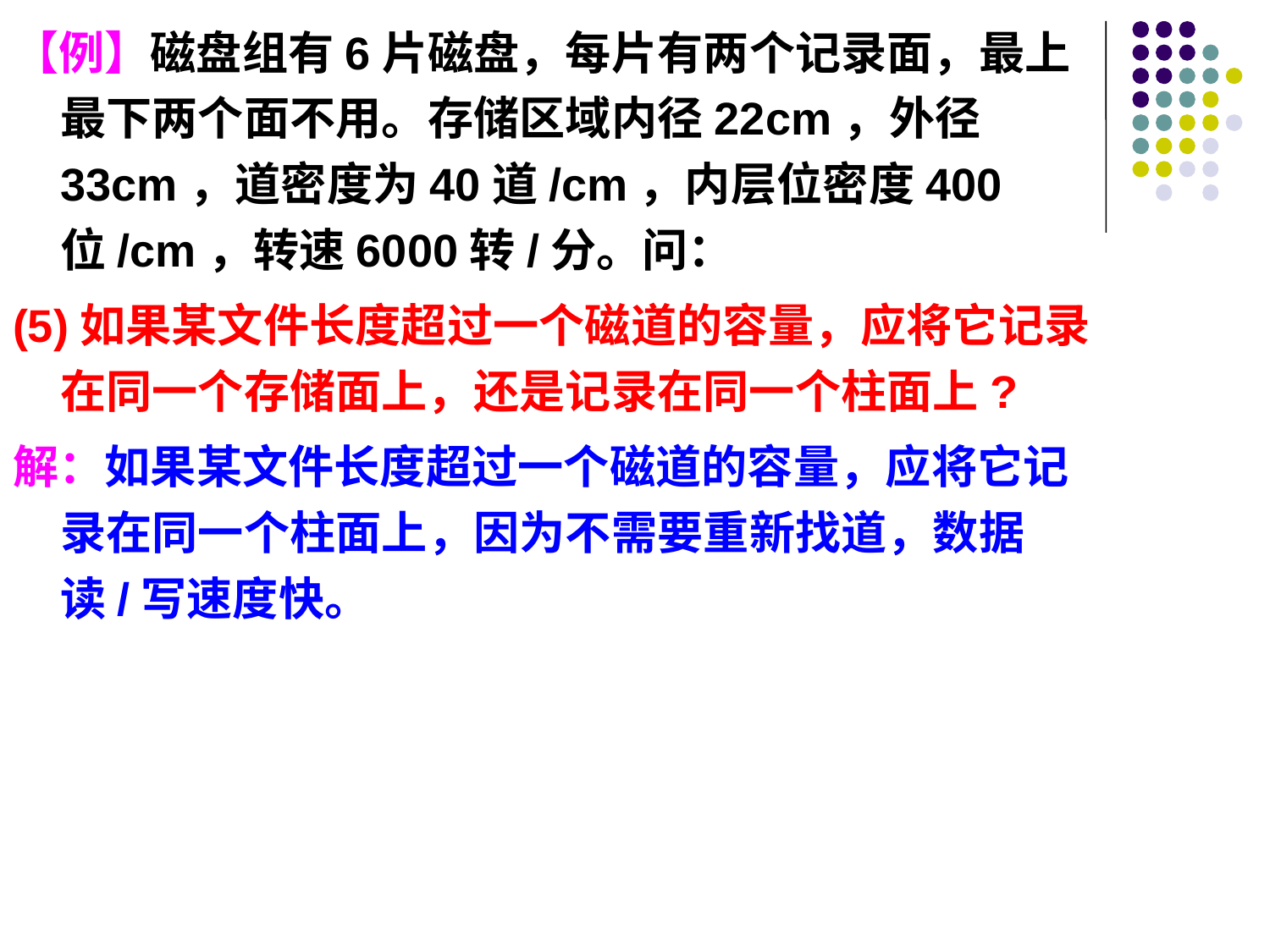

【例】磁盘组有6片磁盘，每片有两个记录面，最上最下两个面不用。存储区域内径22cm，外径33cm，道密度为40道/cm，内层位密度400位/cm，转速6000转/分。问：
(5)如果某文件长度超过一个磁道的容量，应将它记录在同一个存储面上，还是记录在同一个柱面上?
解：如果某文件长度超过一个磁道的容量，应将它记录在同一个柱面上，因为不需要重新找道，数据读/写速度快。

23